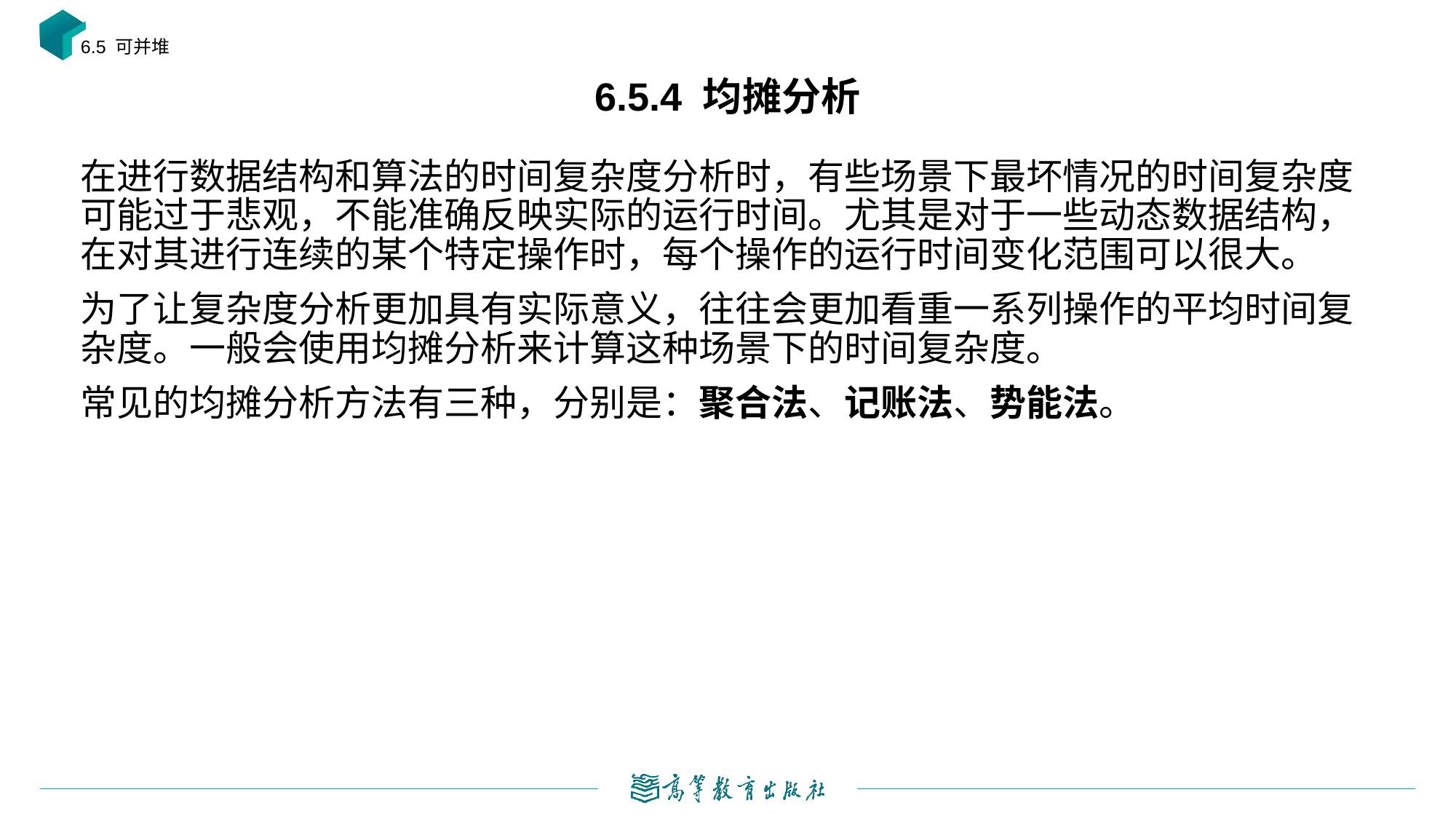

6.5 可并堆

# 6.5.4 均摊分析
在进行数据结构和算法的时间复杂度分析时，有些场景下最坏情况的时间复杂度可能过于悲观，不能准确反映实际的运行时间。尤其是对于一些动态数据结构，在对其进行连续的某个特定操作时，每个操作的运行时间变化范围可以很大。
为了让复杂度分析更加具有实际意义，往往会更加看重一系列操作的平均时间复杂度。一般会使用均摊分析来计算这种场景下的时间复杂度。
常见的均摊分析方法有三种，分别是：聚合法、记账法、势能法。